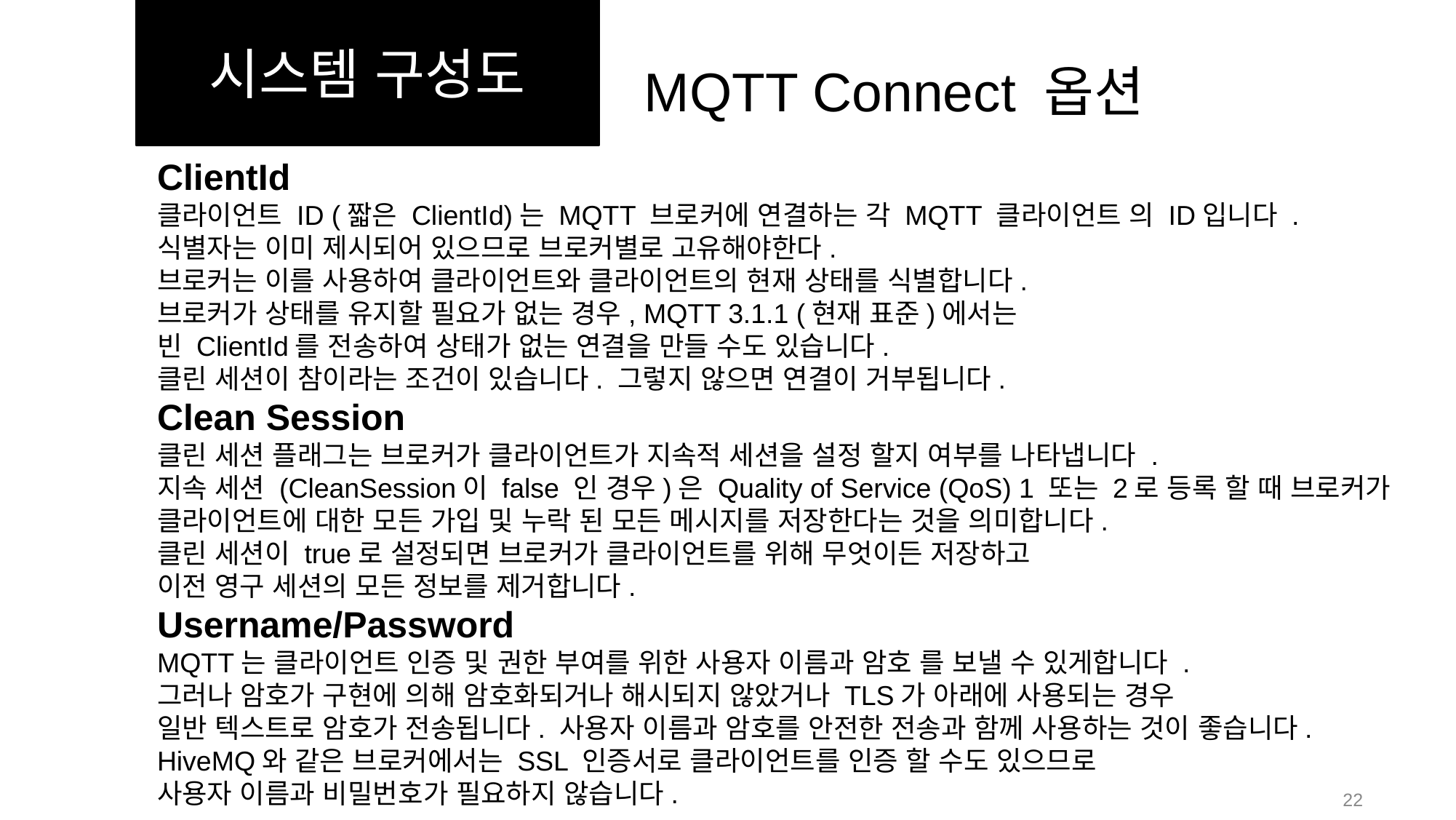

시스템 구성도
MQTT Connect 옵션
ClientId
클라이언트 ID (짧은 ClientId)는 MQTT 브로커에 연결하는 각 MQTT 클라이언트 의 ID입니다 .
식별자는 이미 제시되어 있으므로 브로커별로 고유해야한다.
브로커는 이를 사용하여 클라이언트와 클라이언트의 현재 상태를 식별합니다.
브로커가 상태를 유지할 필요가 없는 경우, MQTT 3.1.1 (현재 표준)에서는
빈 ClientId를 전송하여 상태가 없는 연결을 만들 수도 있습니다.
클린 세션이 참이라는 조건이 있습니다. 그렇지 않으면 연결이 거부됩니다.
Clean Session
클린 세션 플래그는 브로커가 클라이언트가 지속적 세션을 설정 할지 여부를 나타냅니다 .
지속 세션 (CleanSession이 false 인 경우)은 Quality of Service (QoS) 1 또는 2로 등록 할 때 브로커가
클라이언트에 대한 모든 가입 및 누락 된 모든 메시지를 저장한다는 것을 의미합니다.
클린 세션이 true로 설정되면 브로커가 클라이언트를 위해 무엇이든 저장하고
이전 영구 세션의 모든 정보를 제거합니다.
Username/Password
MQTT는 클라이언트 인증 및 권한 부여를 위한 사용자 이름과 암호 를 보낼 수 있게합니다 .
그러나 암호가 구현에 의해 암호화되거나 해시되지 않았거나 TLS가 아래에 사용되는 경우
일반 텍스트로 암호가 전송됩니다. 사용자 이름과 암호를 안전한 전송과 함께 사용하는 것이 좋습니다.
HiveMQ와 같은 브로커에서는 SSL 인증서로 클라이언트를 인증 할 수도 있으므로
사용자 이름과 비밀번호가 필요하지 않습니다.
22